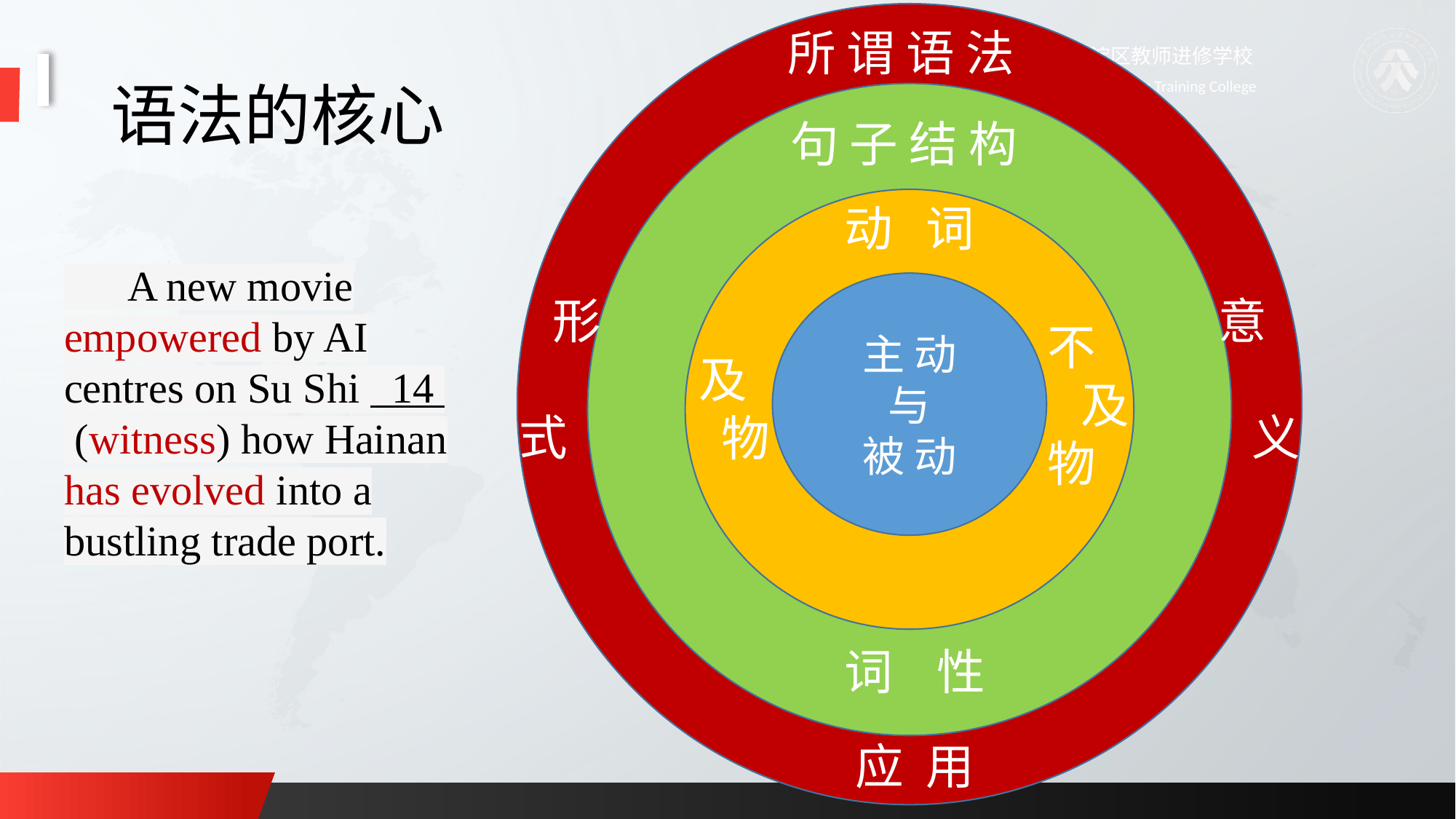

所 谓 语 法
# 语法的核心

句 子 结 构

动   词
      A new movie empowered by AI centres on Su Shi   14   (witness) how Hainan has evolved into a bustling trade port.
主 动
与
被 动
  形

式
意

  义
不
  及
物
及
 物
词    性
应  用